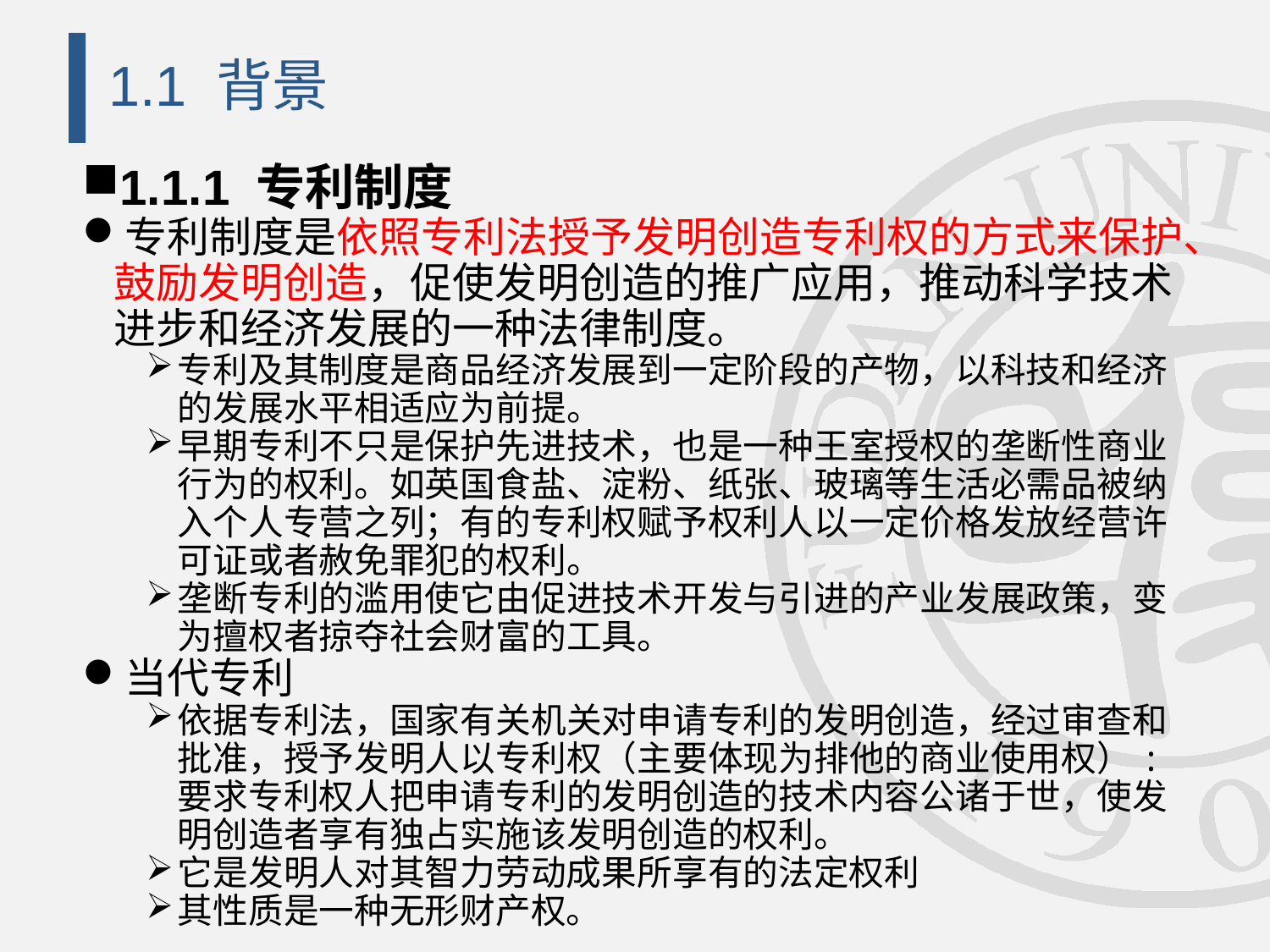

# 1.1 背景
1.1.1 专利制度
专利制度是依照专利法授予发明创造专利权的方式来保护、鼓励发明创造，促使发明创造的推广应用，推动科学技术进步和经济发展的一种法律制度。
专利及其制度是商品经济发展到一定阶段的产物，以科技和经济的发展水平相适应为前提。
早期专利不只是保护先进技术，也是一种王室授权的垄断性商业行为的权利。如英国食盐、淀粉、纸张、玻璃等生活必需品被纳入个人专营之列；有的专利权赋予权利人以一定价格发放经营许可证或者赦免罪犯的权利。
垄断专利的滥用使它由促进技术开发与引进的产业发展政策，变为擅权者掠夺社会财富的工具。
当代专利
依据专利法，国家有关机关对申请专利的发明创造，经过审查和批准，授予发明人以专利权（主要体现为排他的商业使用权）:要求专利权人把申请专利的发明创造的技术内容公诸于世，使发明创造者享有独占实施该发明创造的权利。
它是发明人对其智力劳动成果所享有的法定权利
其性质是一种无形财产权。